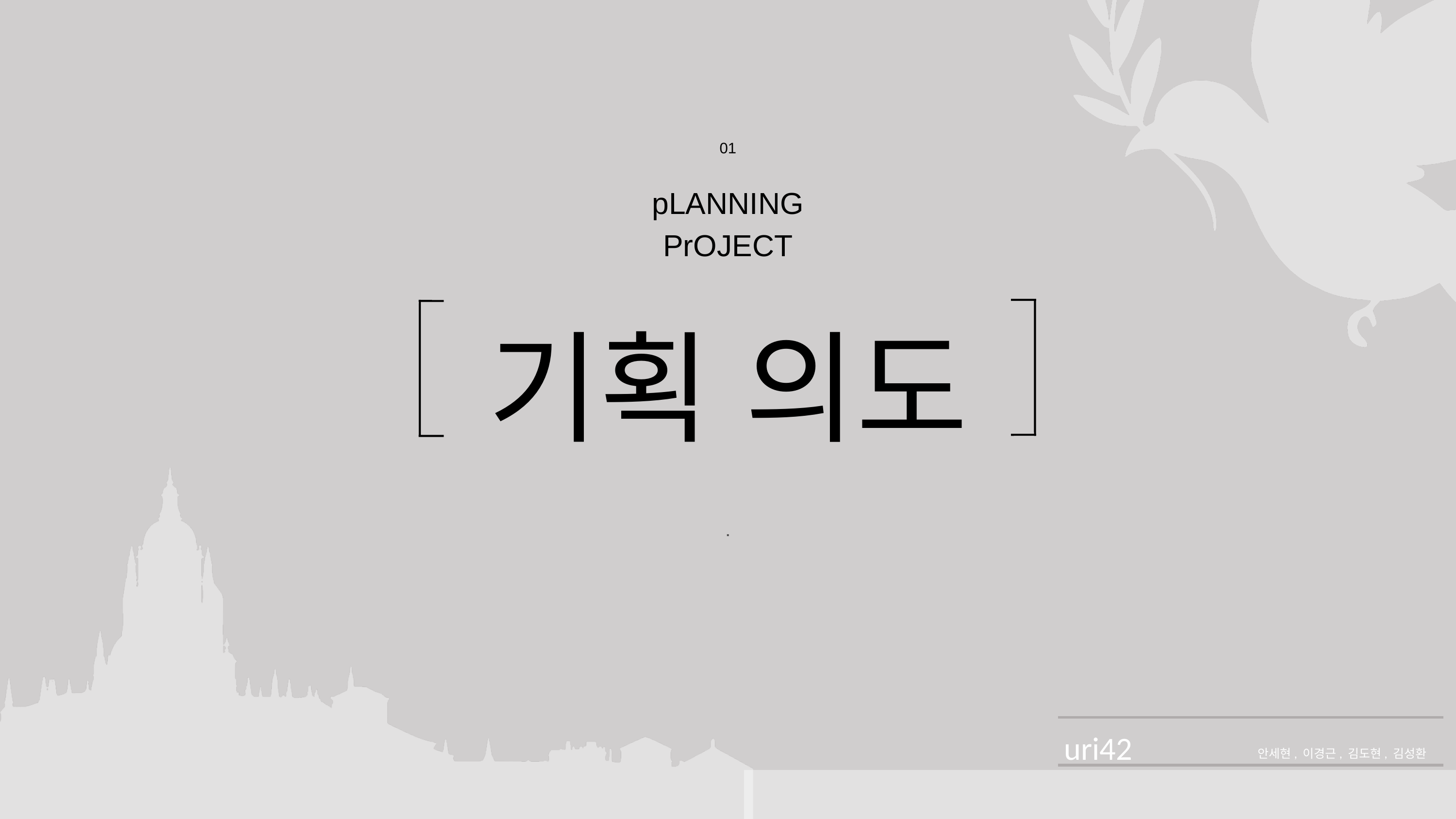

01
pLANNING PrOJECT
기획 의도

.
안세현, 이경근, 김도현, 김성환
 uri42